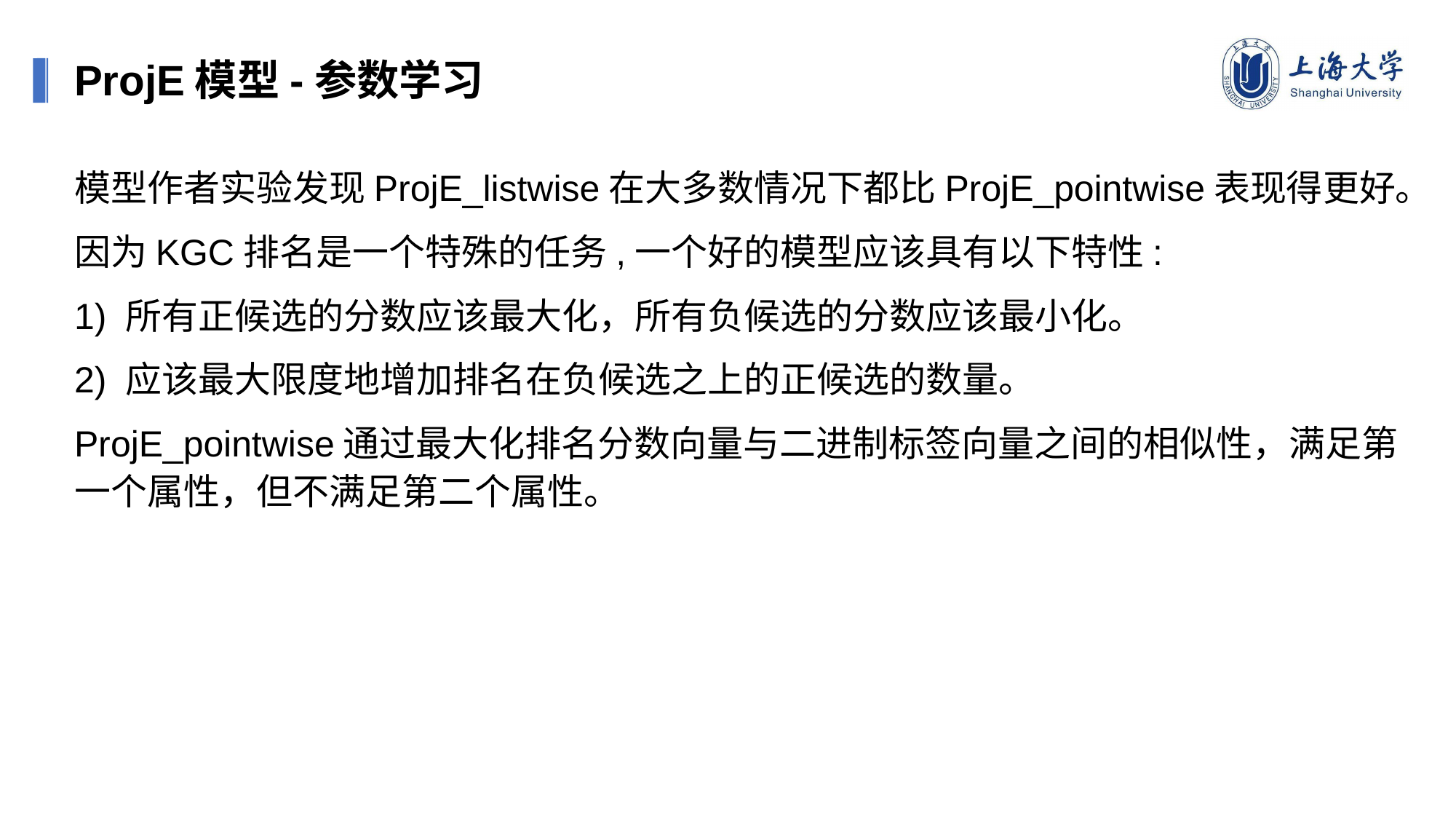

ProjE模型-参数学习

模型作者实验发现ProjE_listwise在大多数情况下都比ProjE_pointwise表现得更好。
因为KGC排名是一个特殊的任务,一个好的模型应该具有以下特性:
1) 所有正候选的分数应该最大化，所有负候选的分数应该最小化。
2) 应该最大限度地增加排名在负候选之上的正候选的数量。
ProjE_pointwise通过最大化排名分数向量与二进制标签向量之间的相似性，满足第一个属性，但不满足第二个属性。